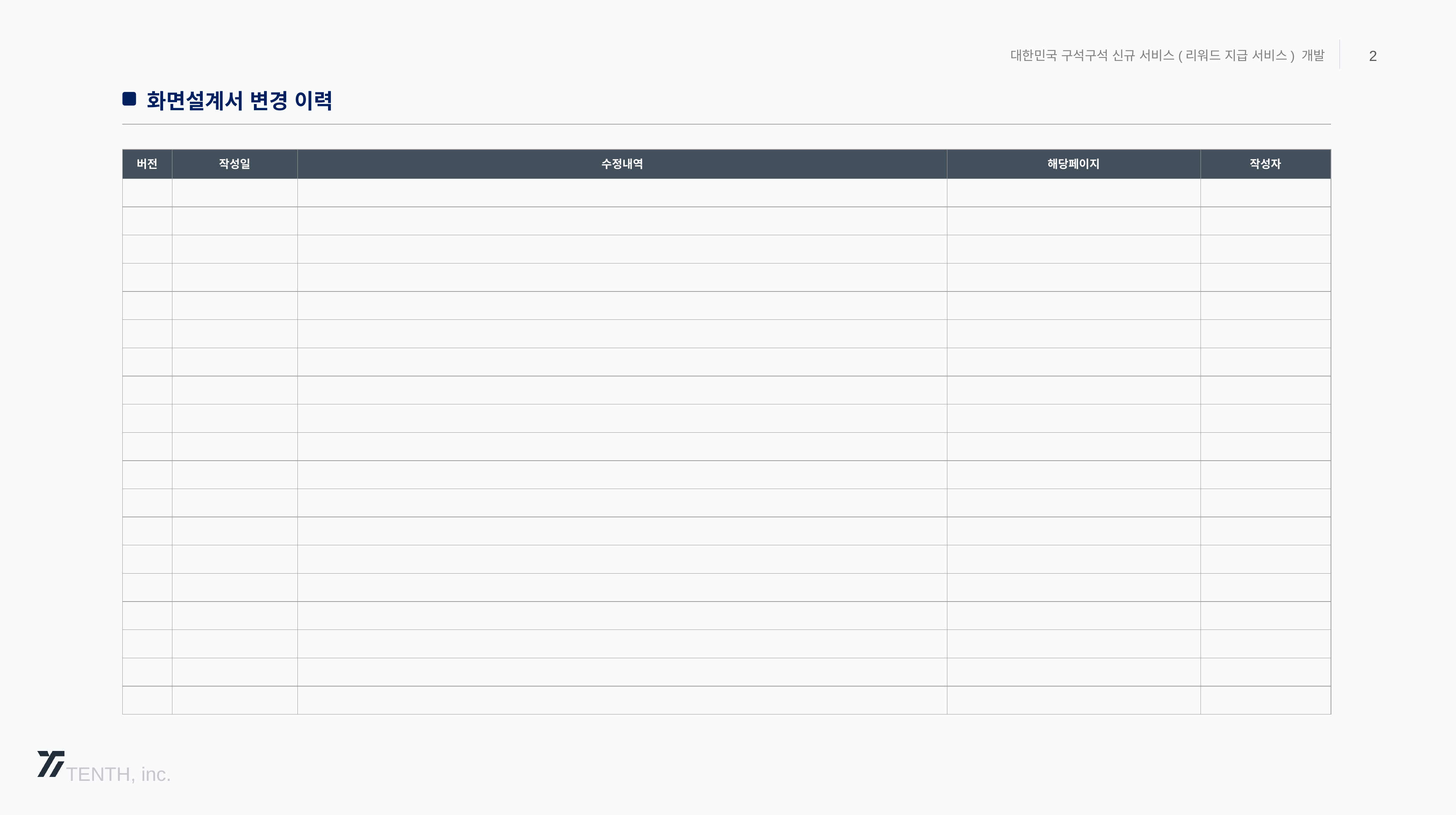

대한민국 구석구석 신규 서비스(리워드 지급 서비스) 개발
2

화면설계서 변경 이력

| 버전 | 작성일 | 수정내역 | 해당페이지 | 작성자 |
| --- | --- | --- | --- | --- |
|  |  |  |  |  |
|  |  |  |  |  |
|  |  |  |  |  |
|  |  |  |  |  |
|  |  |  |  |  |
|  |  |  |  |  |
|  |  |  |  |  |
|  |  |  |  |  |
|  |  |  |  |  |
|  |  |  |  |  |
|  |  |  |  |  |
|  |  |  |  |  |
|  |  |  |  |  |
|  |  |  |  |  |
|  |  |  |  |  |
|  |  |  |  |  |
|  |  |  |  |  |
|  |  |  |  |  |
|  |  |  |  |  |